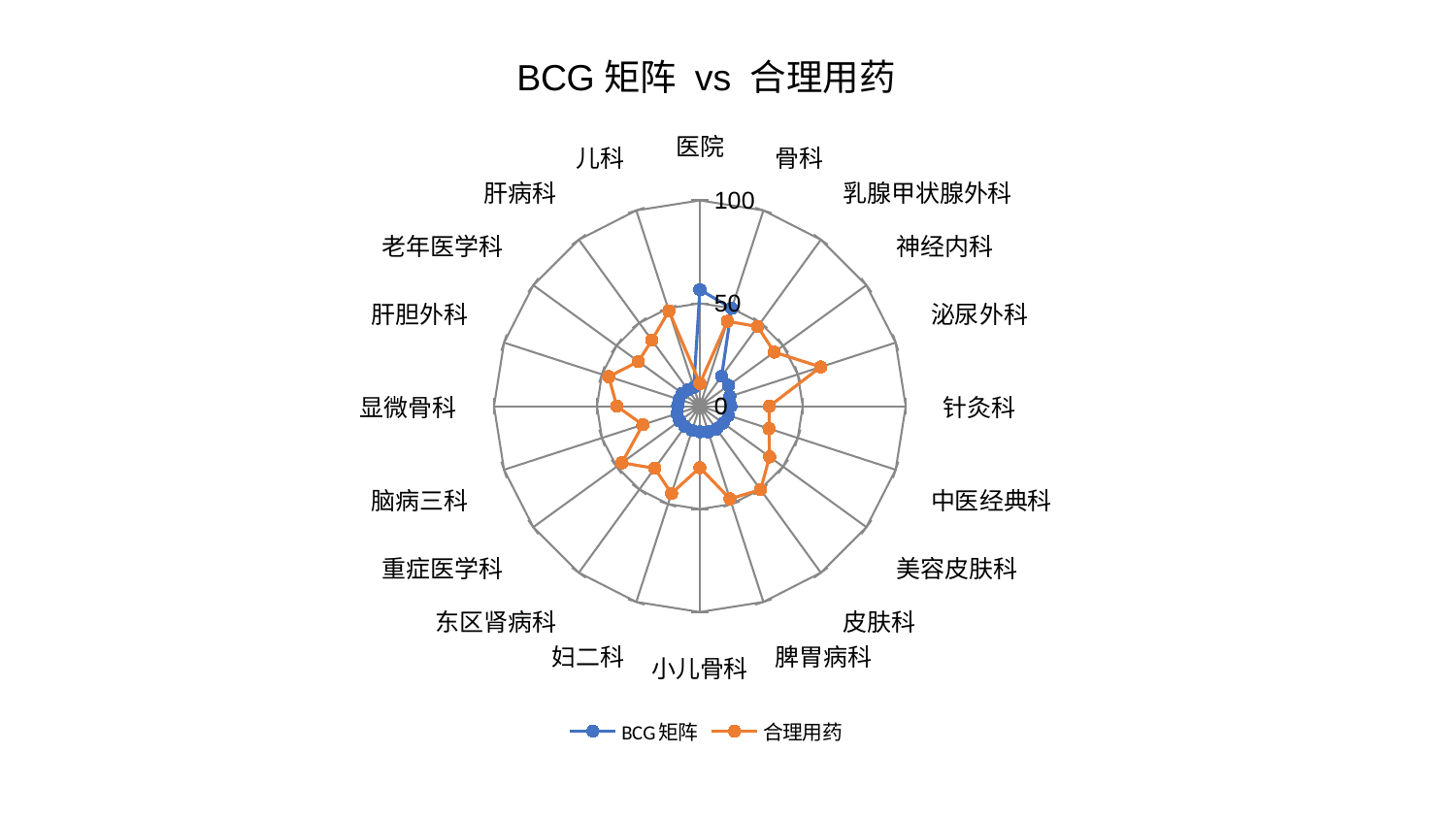

### Chart: BCG矩阵 vs 合理用药

| Category | BCG矩阵 | 合理用药 |
|---|---|---|
| 医院 | 56.62353569152373 | 11.027938135325961 |
| 骨科 | 50.00042626874621 | 43.39786111864949 |
| 乳腺甲状腺外科 | 18.01306262391215 | 47.80107325748791 |
| 神经内科 | 17.234237506367187 | 44.70028101227037 |
| 泌尿外科 | 15.2781582900462 | 61.71528149438109 |
| 针灸科 | 15.050500214367103 | 33.81170232672652 |
| 中医经典科 | 14.555534424867291 | 35.33061885275649 |
| 美容皮肤科 | 13.995482421896437 | 41.90292481113024 |
| 皮肤科 | 13.710348253303424 | 50.151770119657535 |
| 脾胃病科 | 13.074303687397599 | 47.35889056818653 |
| 小儿骨科 | 12.406633863349546 | 29.871380241704713 |
| 妇二科 | 12.327077131510183 | 44.60682743075887 |
| 东区肾病科 | 12.276776945228491 | 37.32867532547775 |
| 重症医学科 | 12.16957255167732 | 46.79776409688689 |
| 脑病三科 | 11.764249747162452 | 29.14355615998769 |
| 显微骨科 | 10.811127643688684 | 40.36670554244245 |
| 肝胆外科 | 10.582432794490693 | 46.53625529340561 |
| 老年医学科 | 10.566684329948751 | 36.919891586632026 |
| 肝病科 | 9.801168034245324 | 39.67358460089375 |
| 儿科 | 9.627925066995287 | 48.69880441146866 |
81